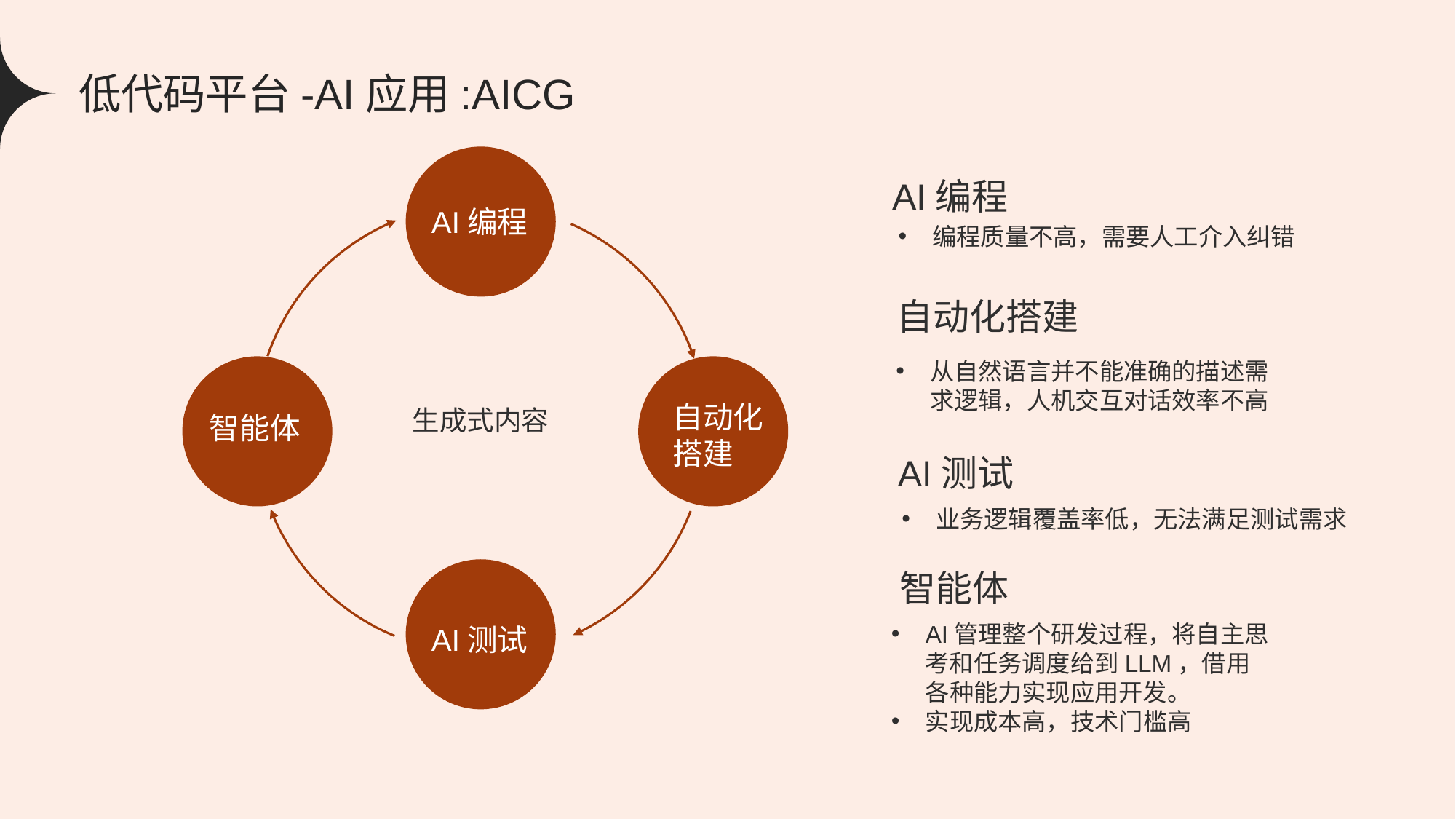

低代码平台-AI应用:AICG

AI编程

自动化搭建
生成式内容
智能体

AI测试
AI编程
编程质量不高，需要人工介入纠错
自动化搭建
从自然语言并不能准确的描述需求逻辑，人机交互对话效率不高
AI测试
业务逻辑覆盖率低，无法满足测试需求
智能体
AI管理整个研发过程，将自主思考和任务调度给到LLM，借用各种能力实现应用开发。
实现成本高，技术门槛高